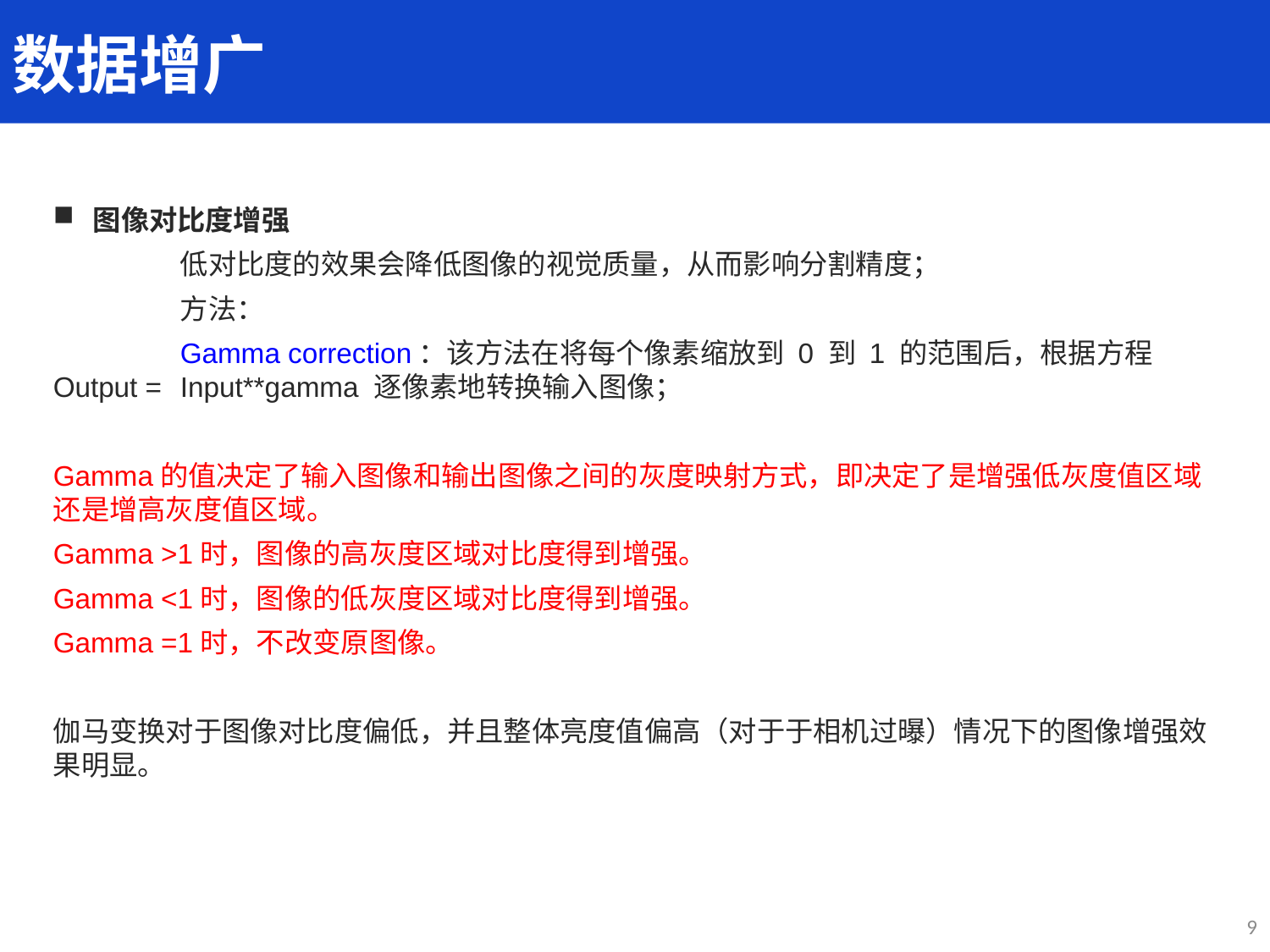

数据增广

图像对比度增强
	低对比度的效果会降低图像的视觉质量，从而影响分割精度；
	方法：
	Gamma correction：该方法在将每个像素缩放到 0 到 1 的范围后，根据方程 Output = 	Input**gamma 逐像素地转换输入图像；

Gamma的值决定了输入图像和输出图像之间的灰度映射方式，即决定了是增强低灰度值区域还是增高灰度值区域。
Gamma >1时，图像的高灰度区域对比度得到增强。
Gamma <1时，图像的低灰度区域对比度得到增强。
Gamma =1时，不改变原图像。

伽马变换对于图像对比度偏低，并且整体亮度值偏高（对于于相机过曝）情况下的图像增强效果明显。

9